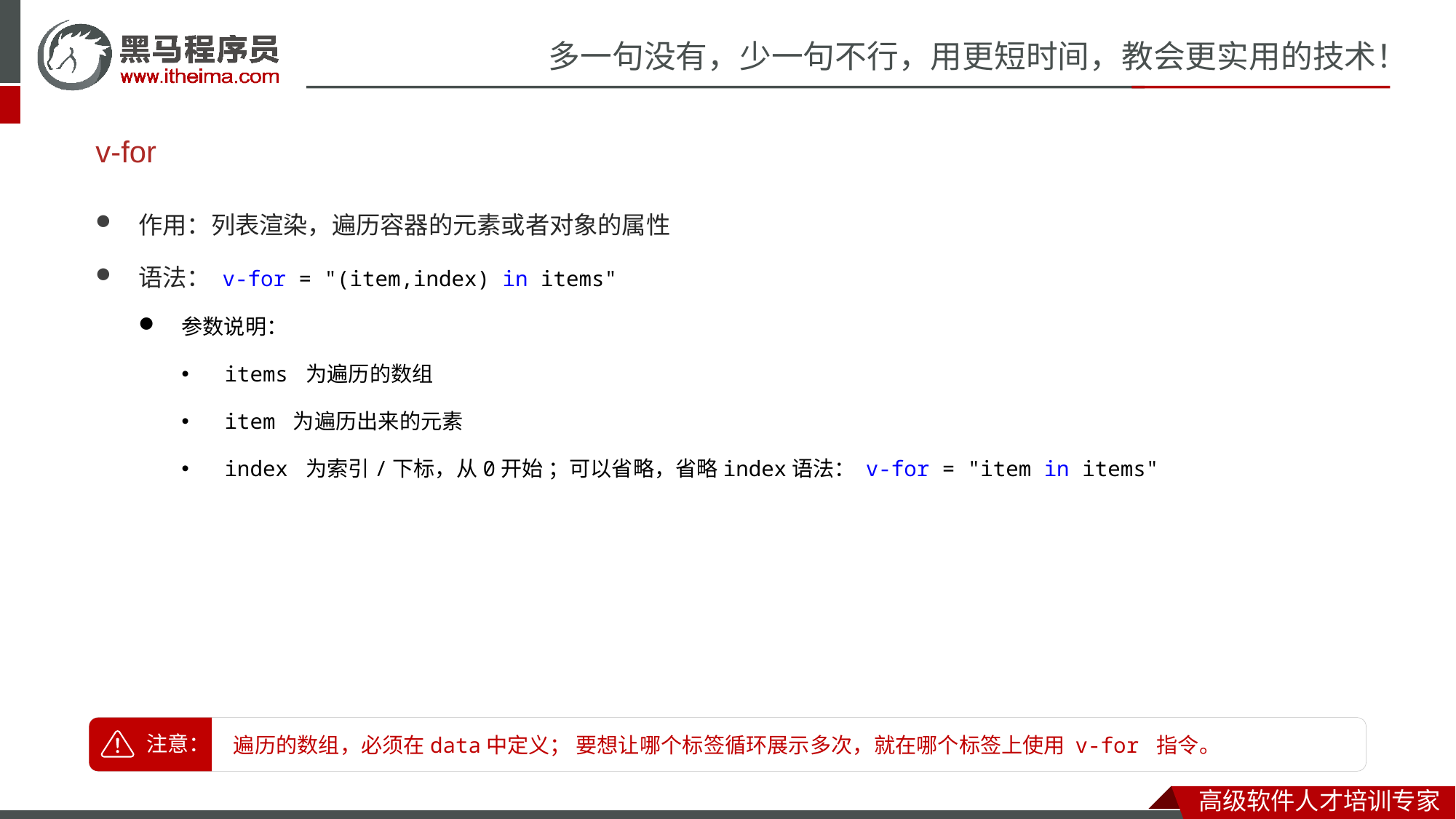

# v-for
作用：列表渲染，遍历容器的元素或者对象的属性
语法： v-for = "(item,index) in items"
参数说明：
items 为遍历的数组
item 为遍历出来的元素
index 为索引/下标，从0开始 ；可以省略，省略index语法： v-for = "item in items"

遍历的数组，必须在data中定义； 要想让哪个标签循环展示多次，就在哪个标签上使用 v-for 指令。
注意：